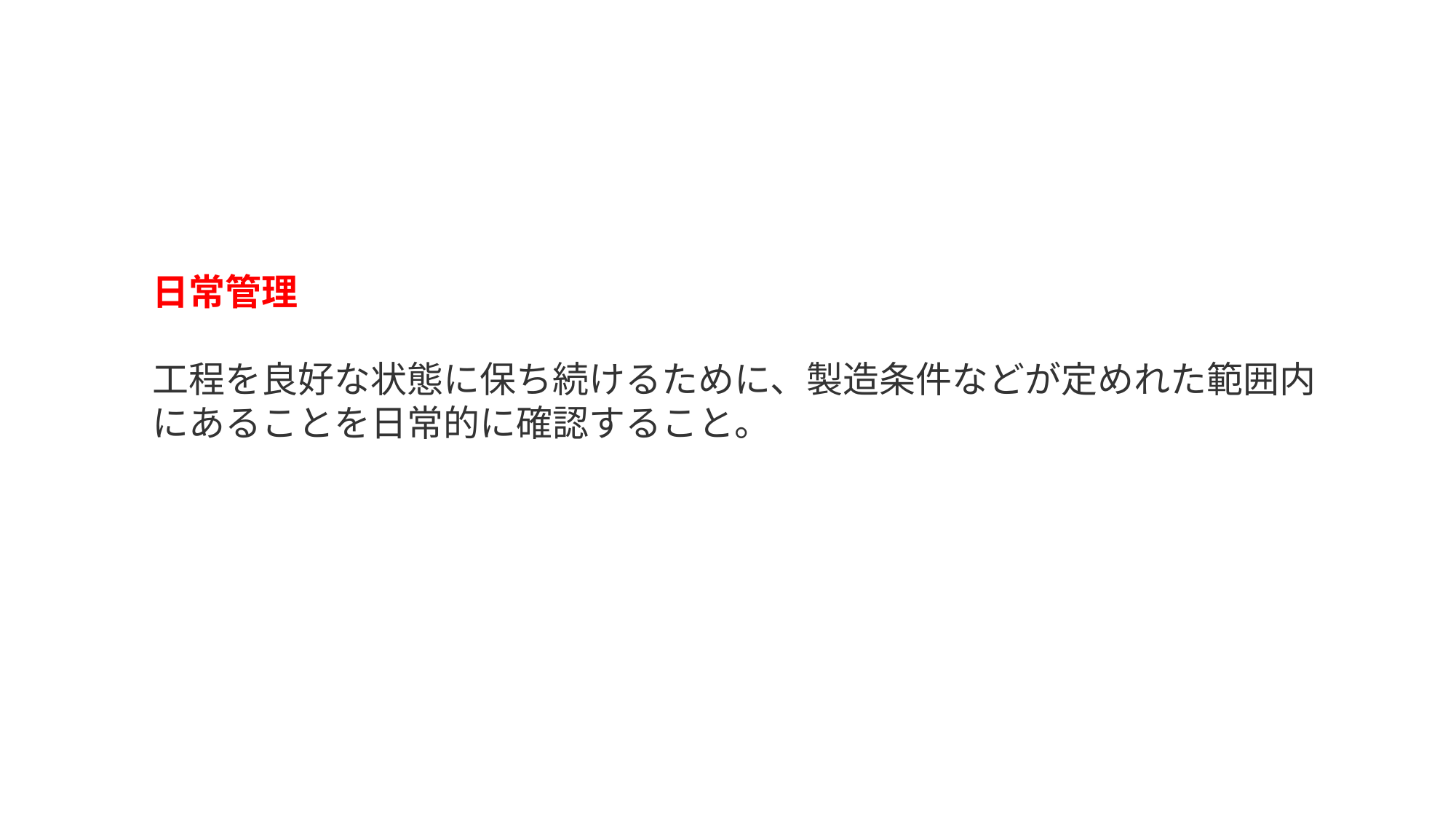

日常管理

工程を良好な状態に保ち続けるために、製造条件などが定めれた範囲内にあることを日常的に確認すること。